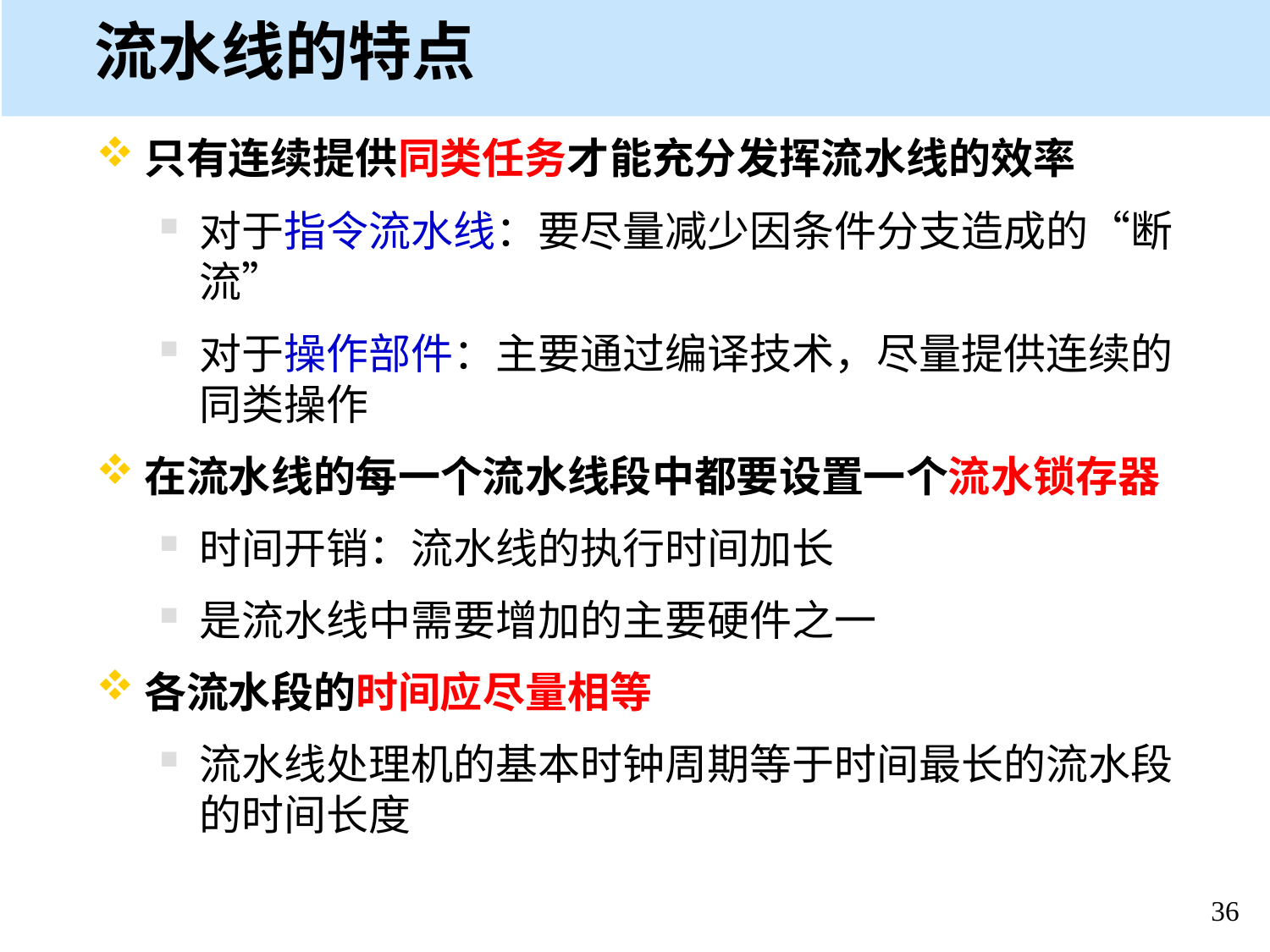

流水线的特点
只有连续提供同类任务才能充分发挥流水线的效率
对于指令流水线：要尽量减少因条件分支造成的“断流”
对于操作部件：主要通过编译技术，尽量提供连续的同类操作
在流水线的每一个流水线段中都要设置一个流水锁存器
时间开销：流水线的执行时间加长
是流水线中需要增加的主要硬件之一
各流水段的时间应尽量相等
流水线处理机的基本时钟周期等于时间最长的流水段的时间长度